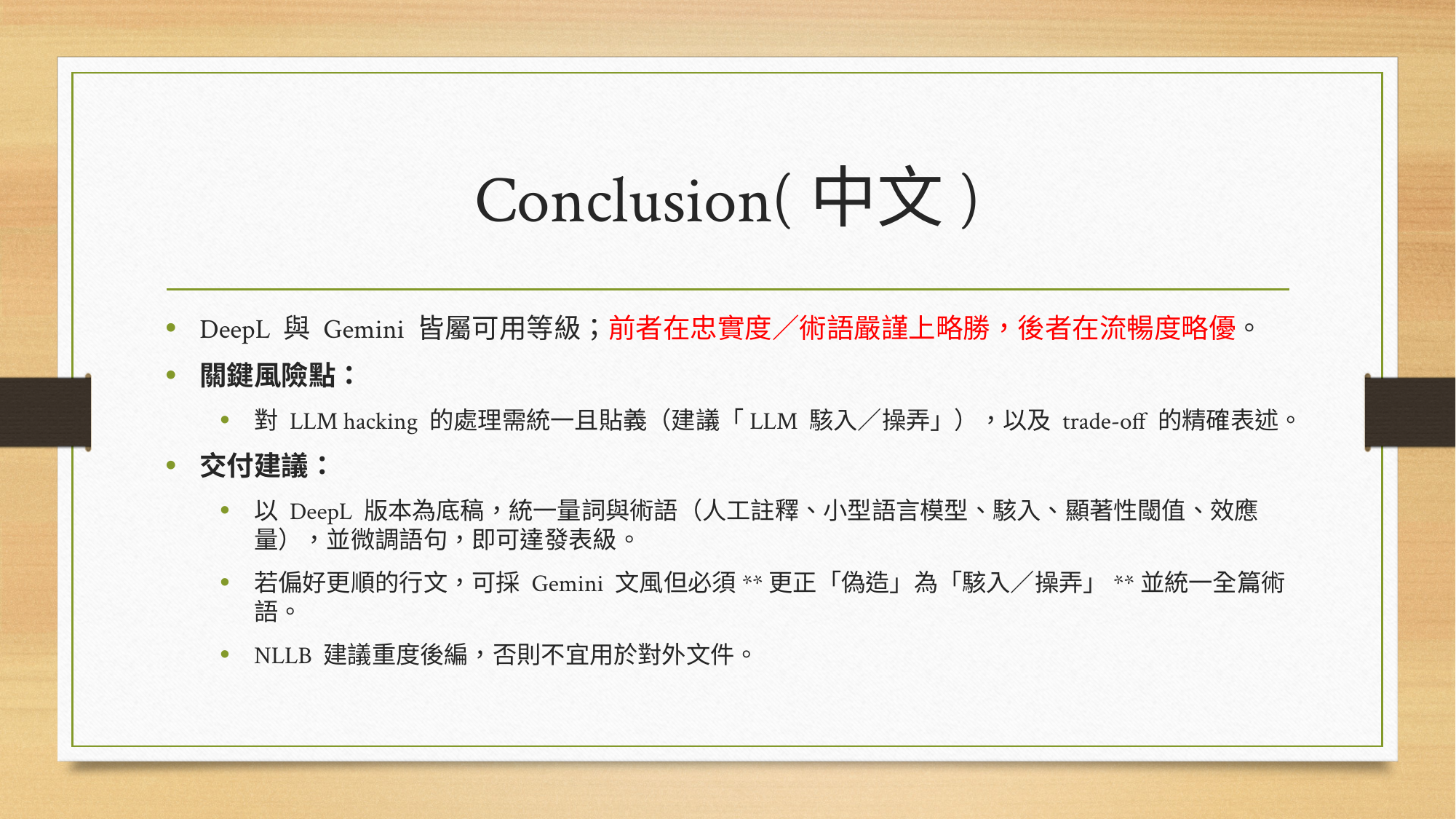

# Conclusion(中文)
DeepL 與 Gemini 皆屬可用等級；前者在忠實度／術語嚴謹上略勝，後者在流暢度略優。
關鍵風險點：
對 LLM hacking 的處理需統一且貼義（建議「LLM 駭入／操弄」），以及 trade-off 的精確表述。
交付建議：
以 DeepL 版本為底稿，統一量詞與術語（人工註釋、小型語言模型、駭入、顯著性閾值、效應量），並微調語句，即可達發表級。
若偏好更順的行文，可採 Gemini 文風但必須**更正「偽造」為「駭入／操弄」**並統一全篇術語。
NLLB 建議重度後編，否則不宜用於對外文件。